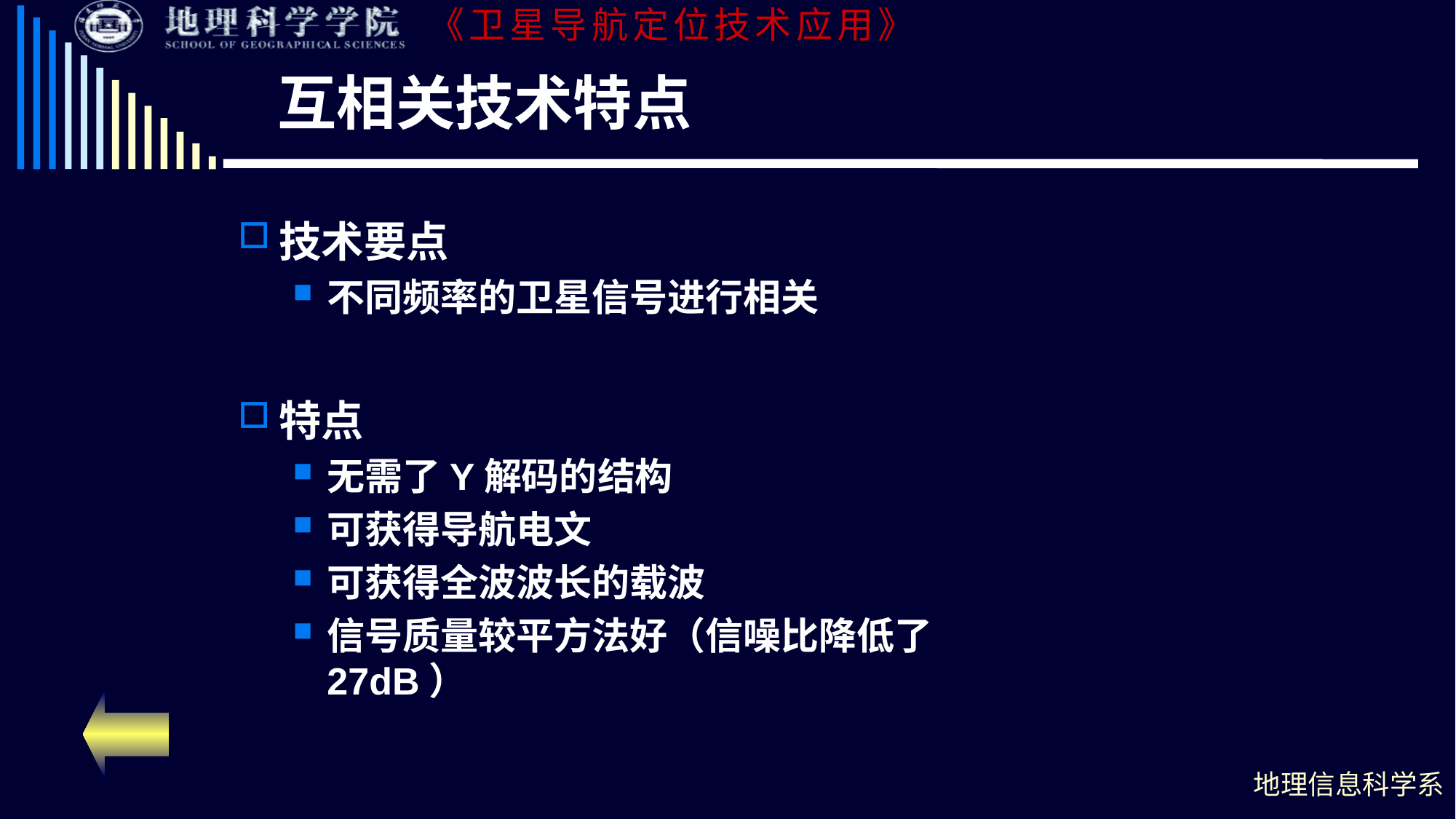

# 互相关技术特点
技术要点
不同频率的卫星信号进行相关

特点
无需了Y解码的结构
可获得导航电文
可获得全波波长的载波
信号质量较平方法好（信噪比降低了27dB）